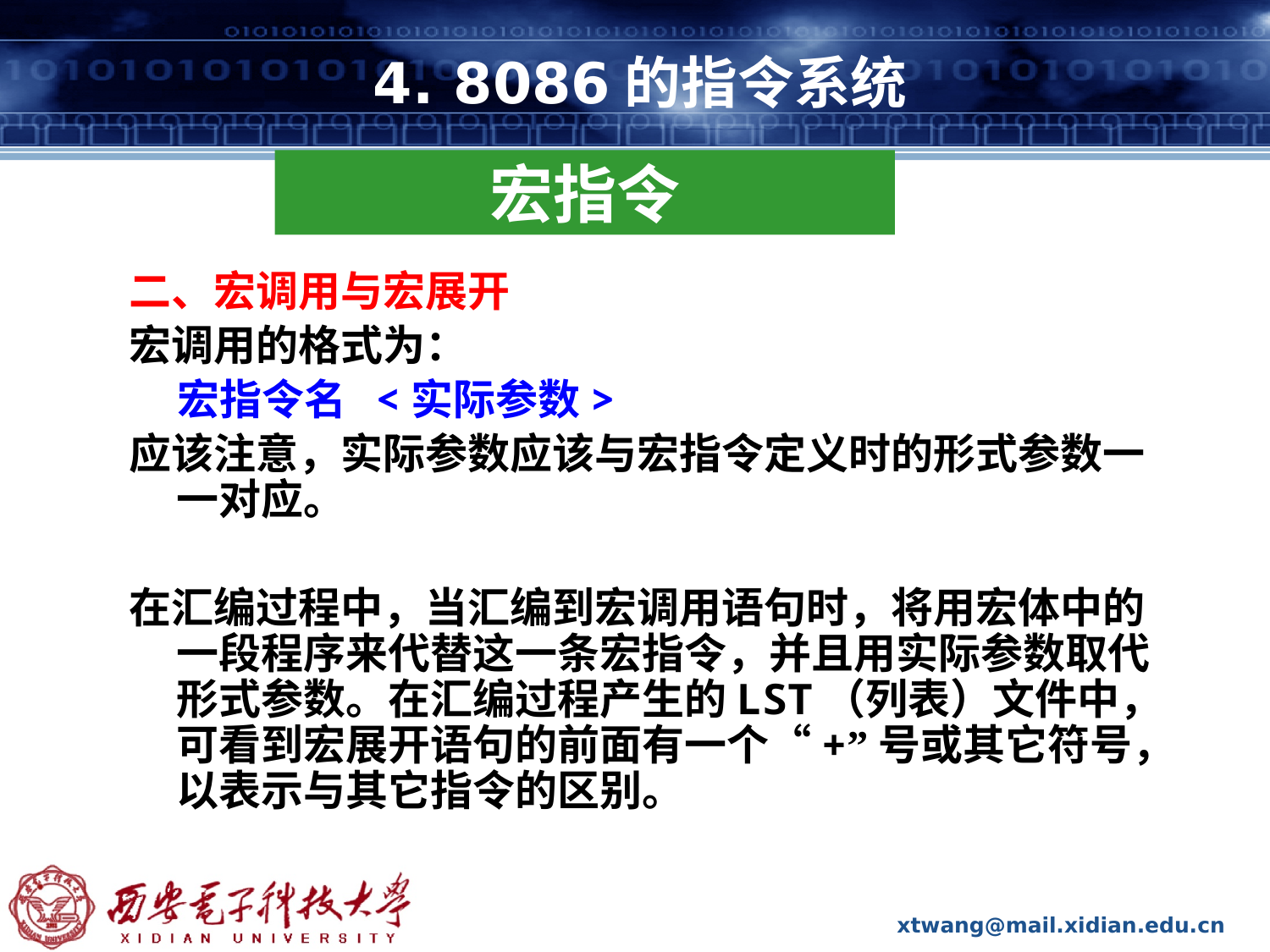

# 4. 8086的指令系统
宏指令
二、宏调用与宏展开
宏调用的格式为：
    宏指令名  <实际参数>
应该注意，实际参数应该与宏指令定义时的形式参数一一对应。

在汇编过程中，当汇编到宏调用语句时，将用宏体中的一段程序来代替这一条宏指令，并且用实际参数取代形式参数。在汇编过程产生的LST（列表）文件中，可看到宏展开语句的前面有一个“+”号或其它符号，以表示与其它指令的区别。